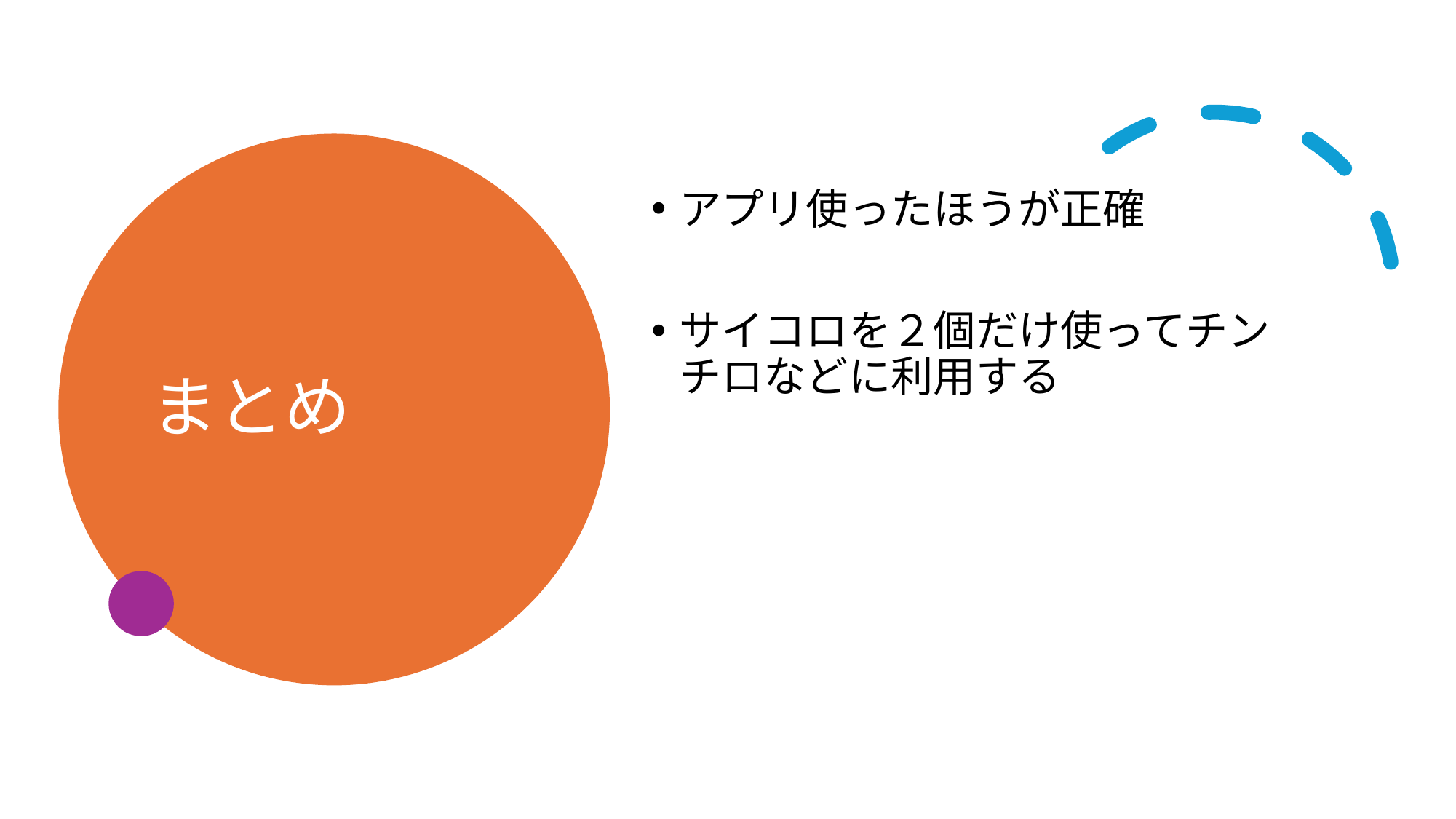

# まとめ
アプリ使ったほうが正確

サイコロを２個だけ使ってチンチロなどに利用する